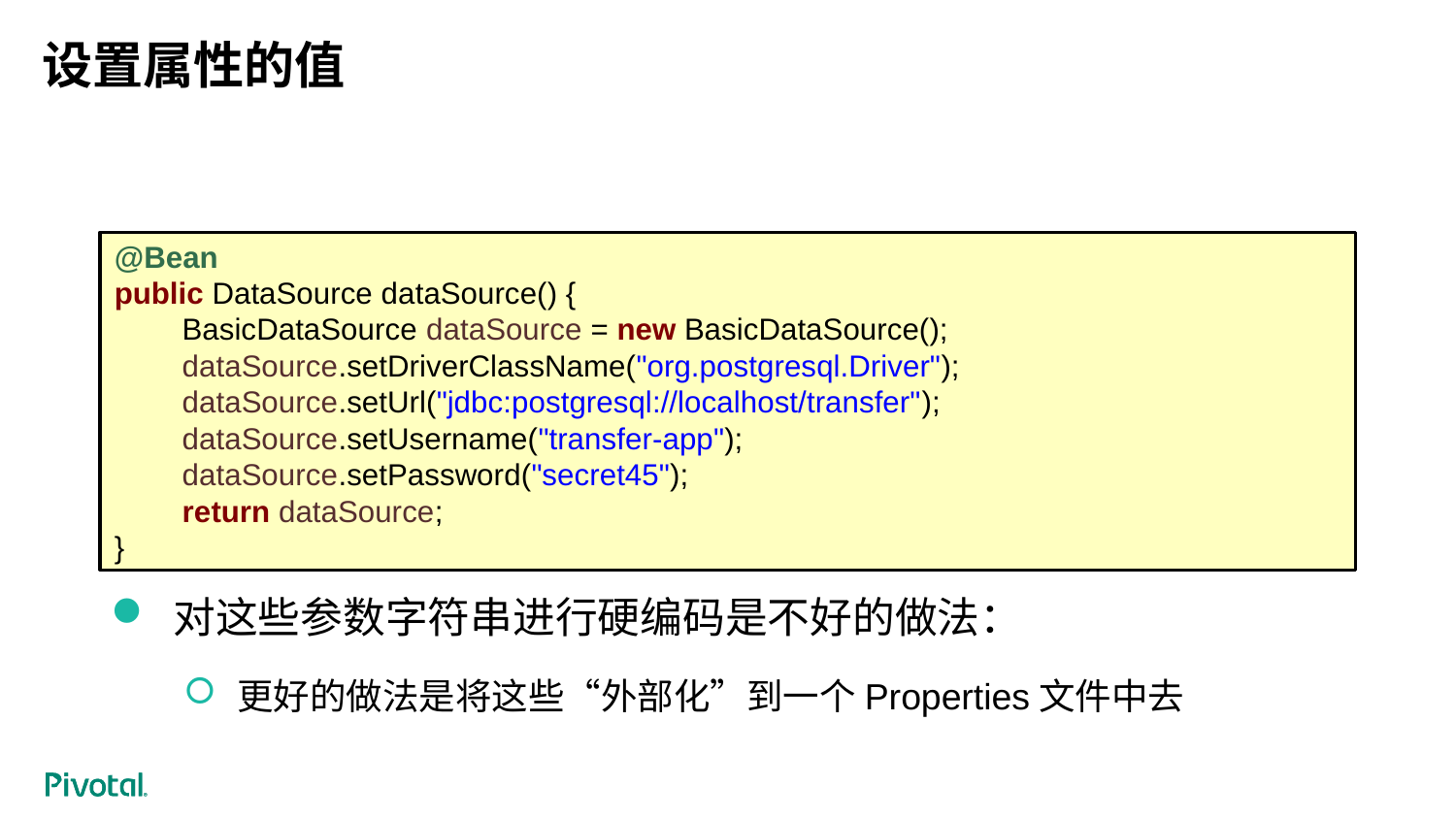

# 设置属性的值
@Bean
public DataSource dataSource() {
        BasicDataSource dataSource = new BasicDataSource();
        dataSource.setDriverClassName("org.postgresql.Driver");
        dataSource.setUrl("jdbc:postgresql://localhost/transfer");
        dataSource.setUsername("transfer-app");
        dataSource.setPassword("secret45");
        return dataSource;
}
 考虑上一章节的这个bean的定义：
 对这些参数字符串进行硬编码是不好的做法：
 更好的做法是将这些“外部化”到一个Properties文件中去